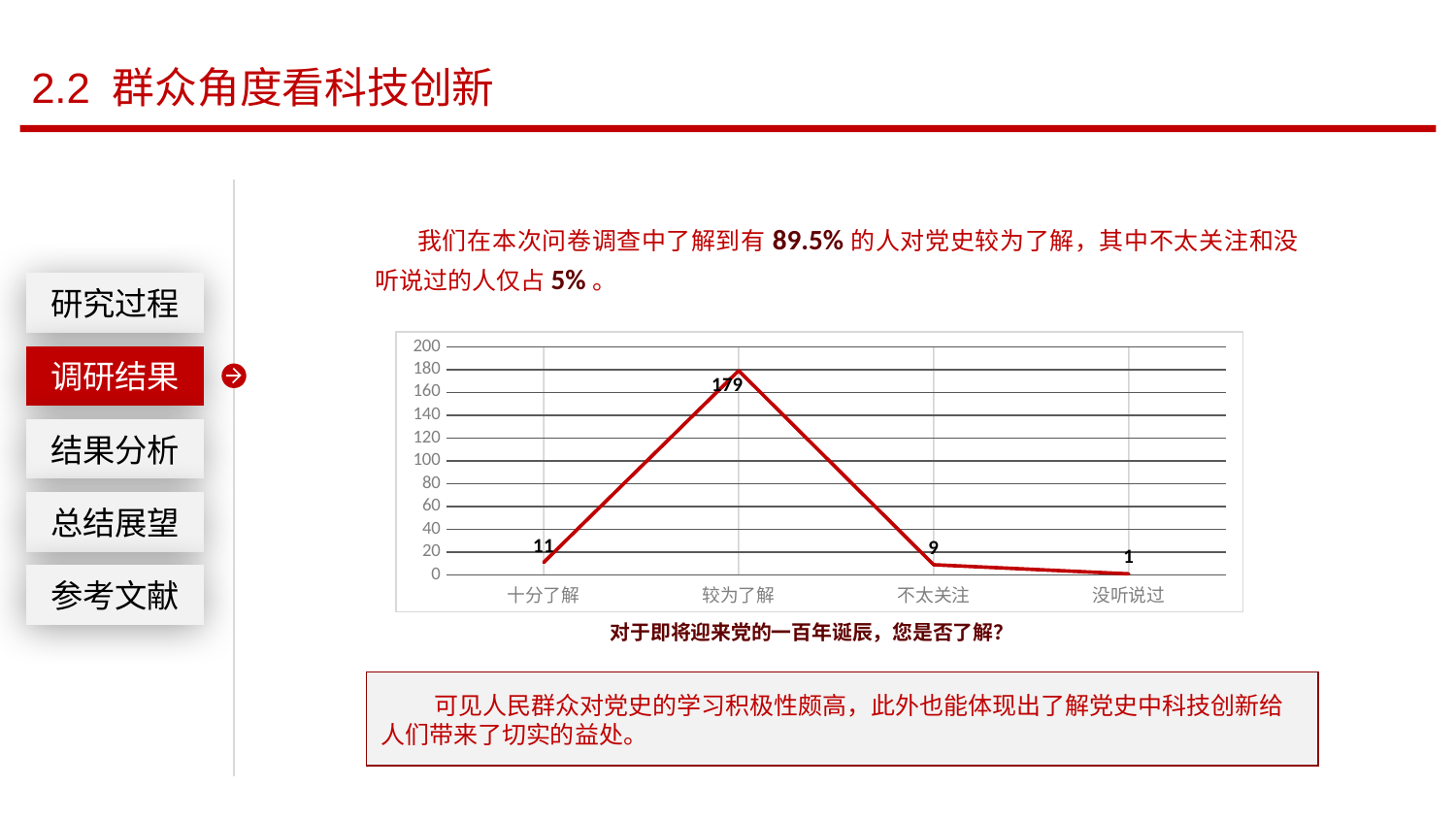

2.2 群众角度看科技创新

我们在本次问卷调查中了解到有89.5%的人对党史较为了解，其中不太关注和没听说过的人仅占5%。
研究过程

### Chart

| Category | 系列 1 |
|---|---|
| 十分了解 | 11.0 |
| 较为了解 | 179.0 |
| 不太关注 | 9.0 |
| 没听说过 | 1.0 |
调研结果

结果分析
总结展望
参考文献
对于即将迎来党的一百年诞辰，您是否了解？

         可见人民群众对党史的学习积极性颇高，此外也能体现出了解党史中科技创新给人们带来了切实的益处。